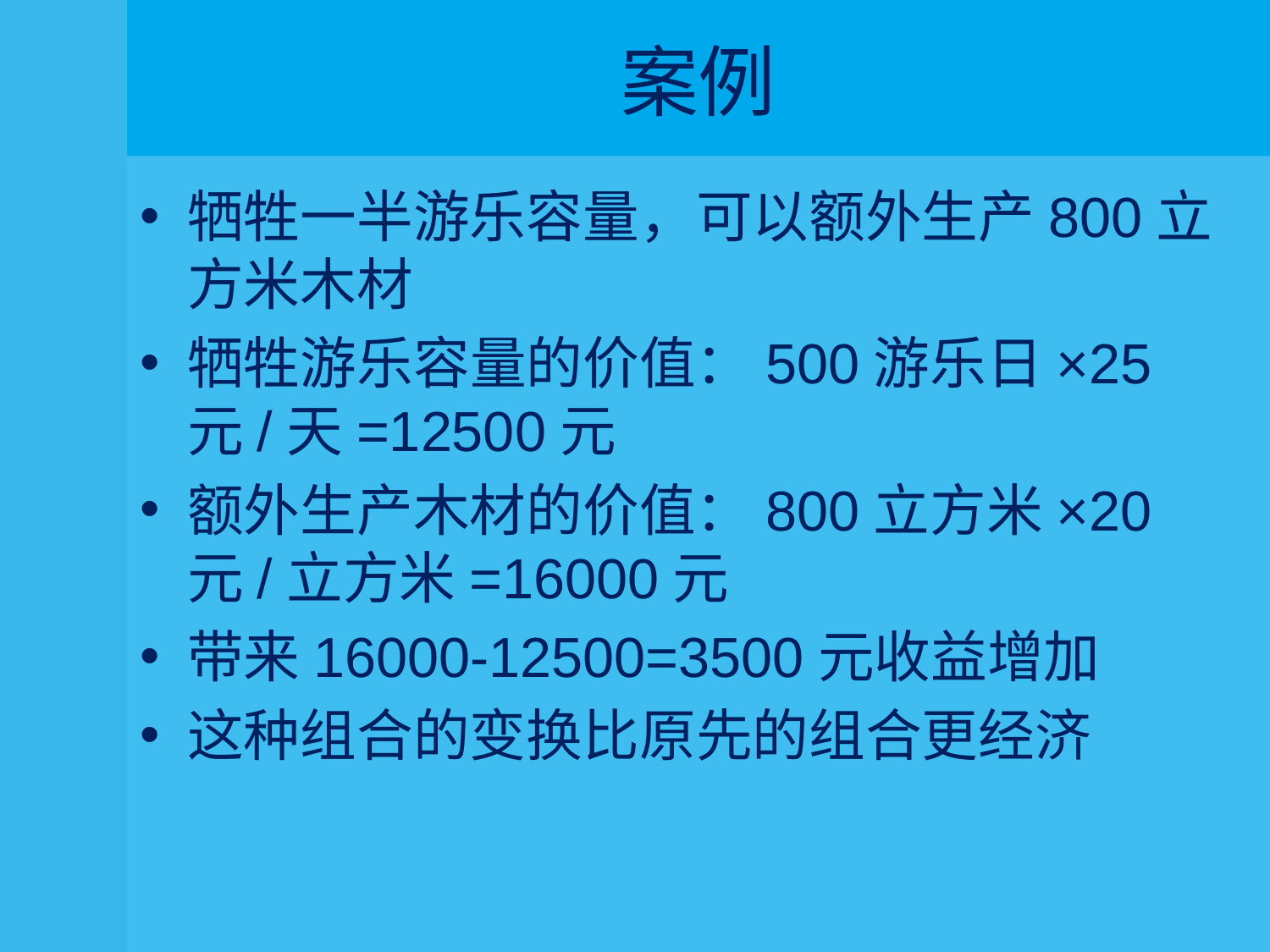

# 案例
牺牲一半游乐容量，可以额外生产800立方米木材
牺牲游乐容量的价值：500游乐日×25元/天=12500元
额外生产木材的价值：800立方米×20元/立方米=16000元
带来16000-12500=3500元收益增加
这种组合的变换比原先的组合更经济